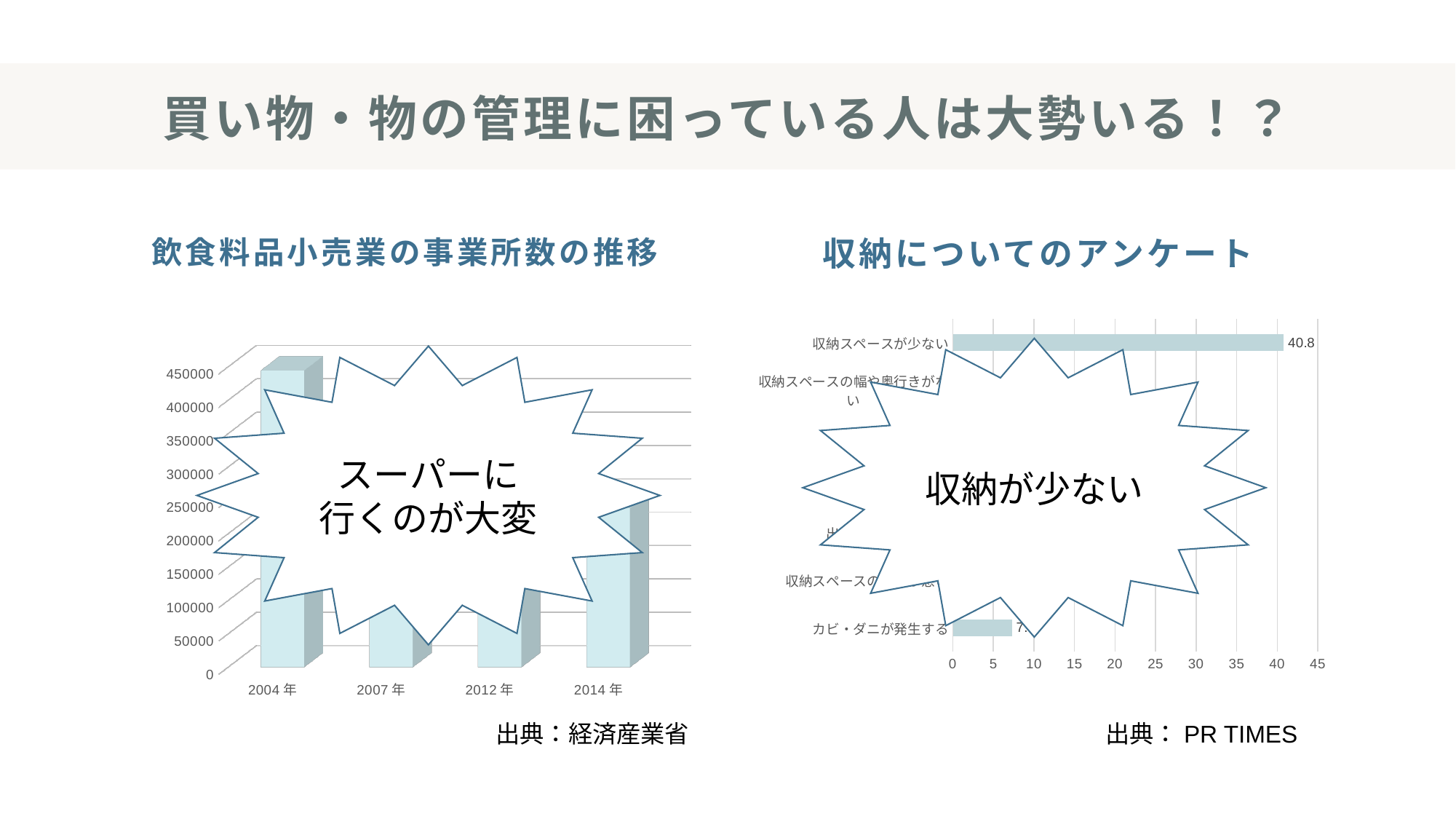

# 買い物・物の管理に困っている人は大勢いる！？
飲食料品小売業の事業所数の推移
収納についてのアンケート

### Chart

| Category |  |
|---|---|
| カビ・ダニが発生する | 7.3 |
| 収納スペースの形状が悪い | 10.0 |
| 出し入れがしにくい | 11.1 |
| 湿気がある | 13.1 |
| 風通しが悪い | 14.8 |
| 収納スペースの幅や奥行きがない | 16.1 |
| 収納スペースが少ない | 40.8 |

[unsupported chart]

収納が少ない
スーパーに
行くのが大変
出典：経済産業省
出典：PR TIMES